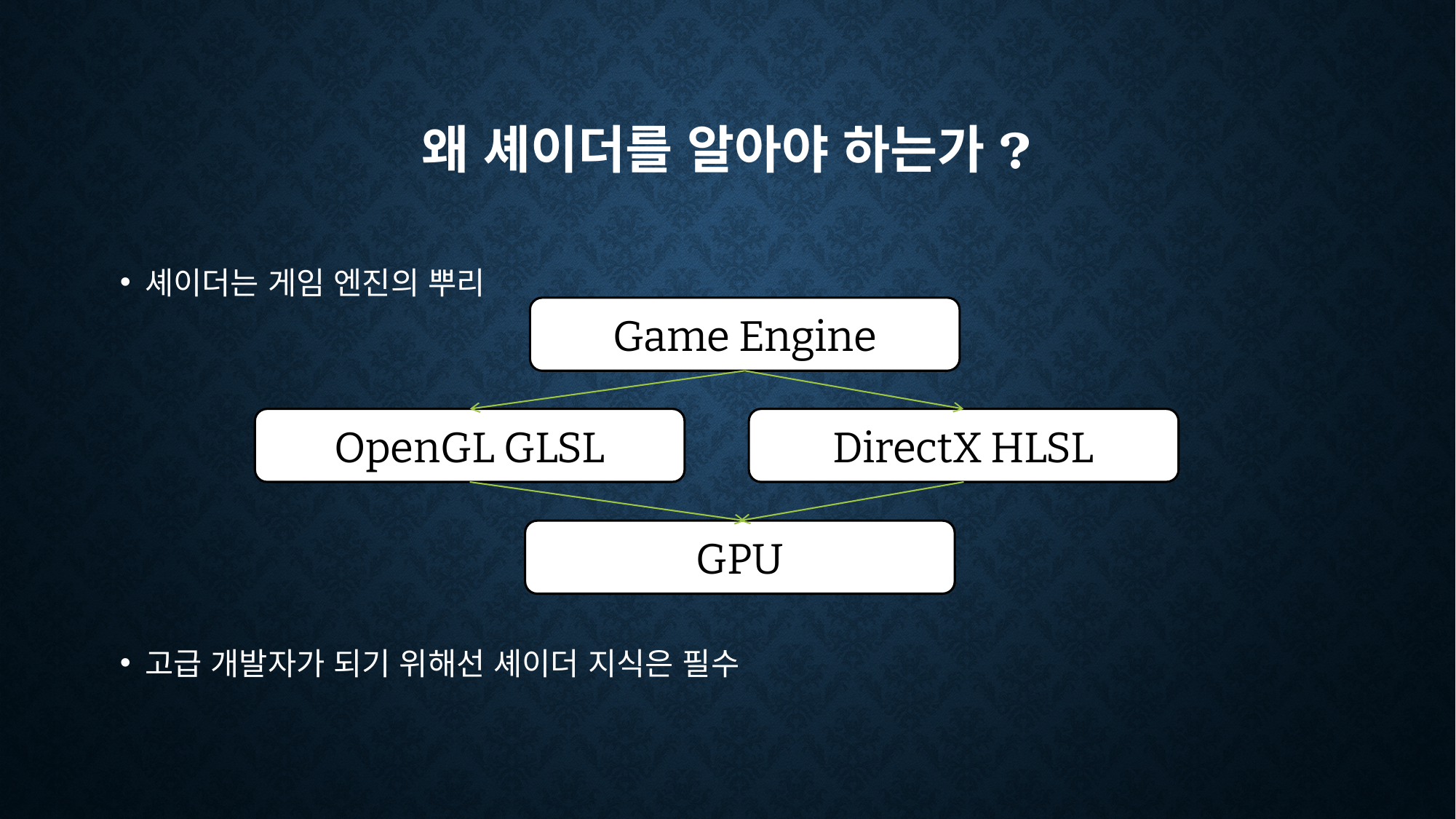

# 왜 셰이더를 알아야 하는가?
셰이더는 게임 엔진의 뿌리

고급 개발자가 되기 위해선 셰이더 지식은 필수
Game Engine
OpenGL GLSL
DirectX HLSL
GPU